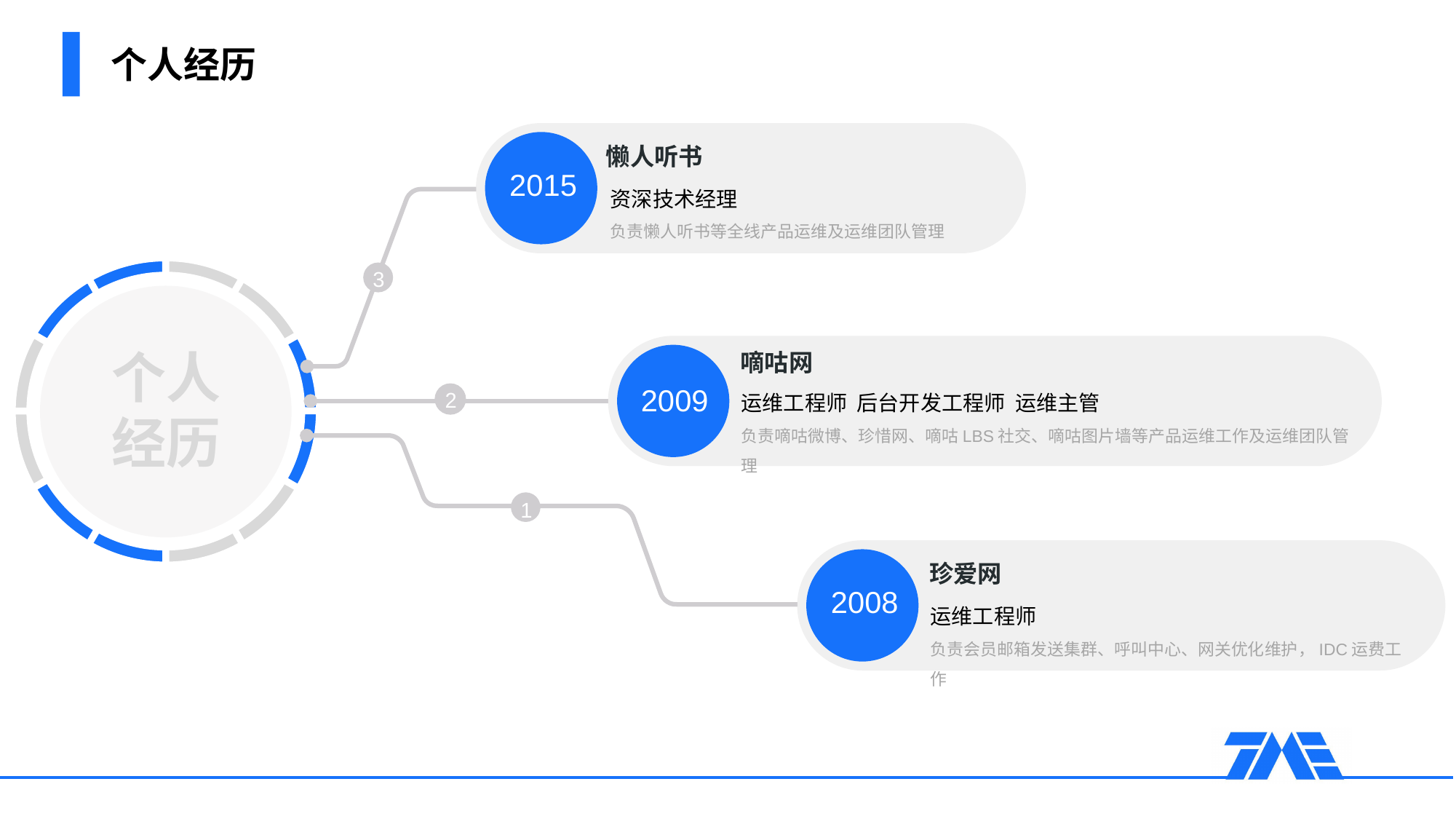

# 个人经历

懒人听书
资深技术经理
负责懒人听书等全线产品运维及运维团队管理

3

嘀咕网
运维工程师  后台开发工程师  运维主管
负责嘀咕微博、珍惜网、嘀咕LBS社交、嘀咕图片墙等产品运维工作及运维团队管理

2

1

珍爱网
运维工程师
负责会员邮箱发送集群、呼叫中心、网关优化维护，IDC运费工作
2015

个人经历

2009
2008